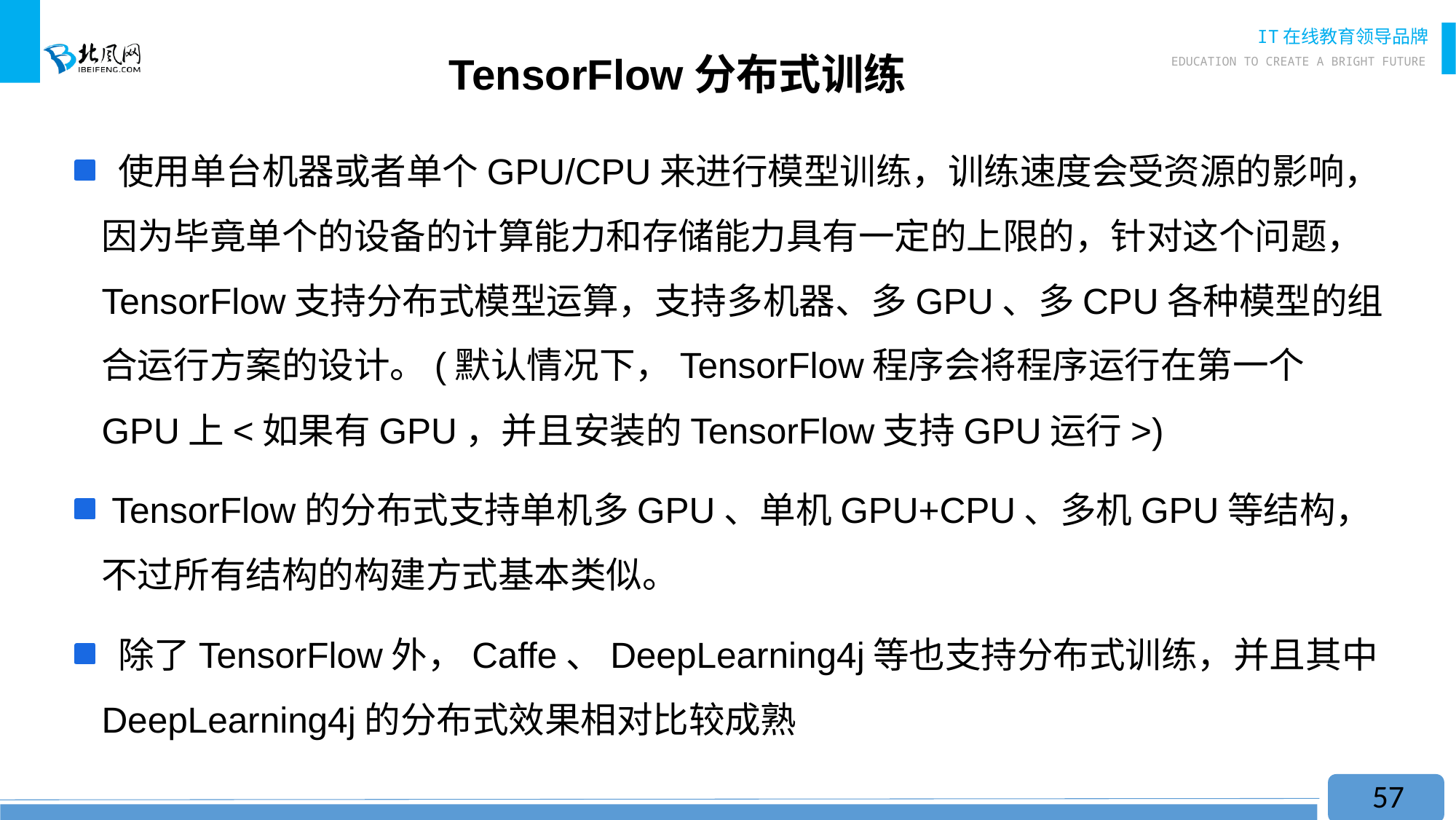

# TensorFlow分布式训练
 使用单台机器或者单个GPU/CPU来进行模型训练，训练速度会受资源的影响，因为毕竟单个的设备的计算能力和存储能力具有一定的上限的，针对这个问题，TensorFlow支持分布式模型运算，支持多机器、多GPU、多CPU各种模型的组合运行方案的设计。(默认情况下，TensorFlow程序会将程序运行在第一个GPU上<如果有GPU，并且安装的TensorFlow支持GPU运行>)
 TensorFlow的分布式支持单机多GPU、单机GPU+CPU、多机GPU等结构，不过所有结构的构建方式基本类似。
 除了TensorFlow外，Caffe、DeepLearning4j等也支持分布式训练，并且其中DeepLearning4j的分布式效果相对比较成熟